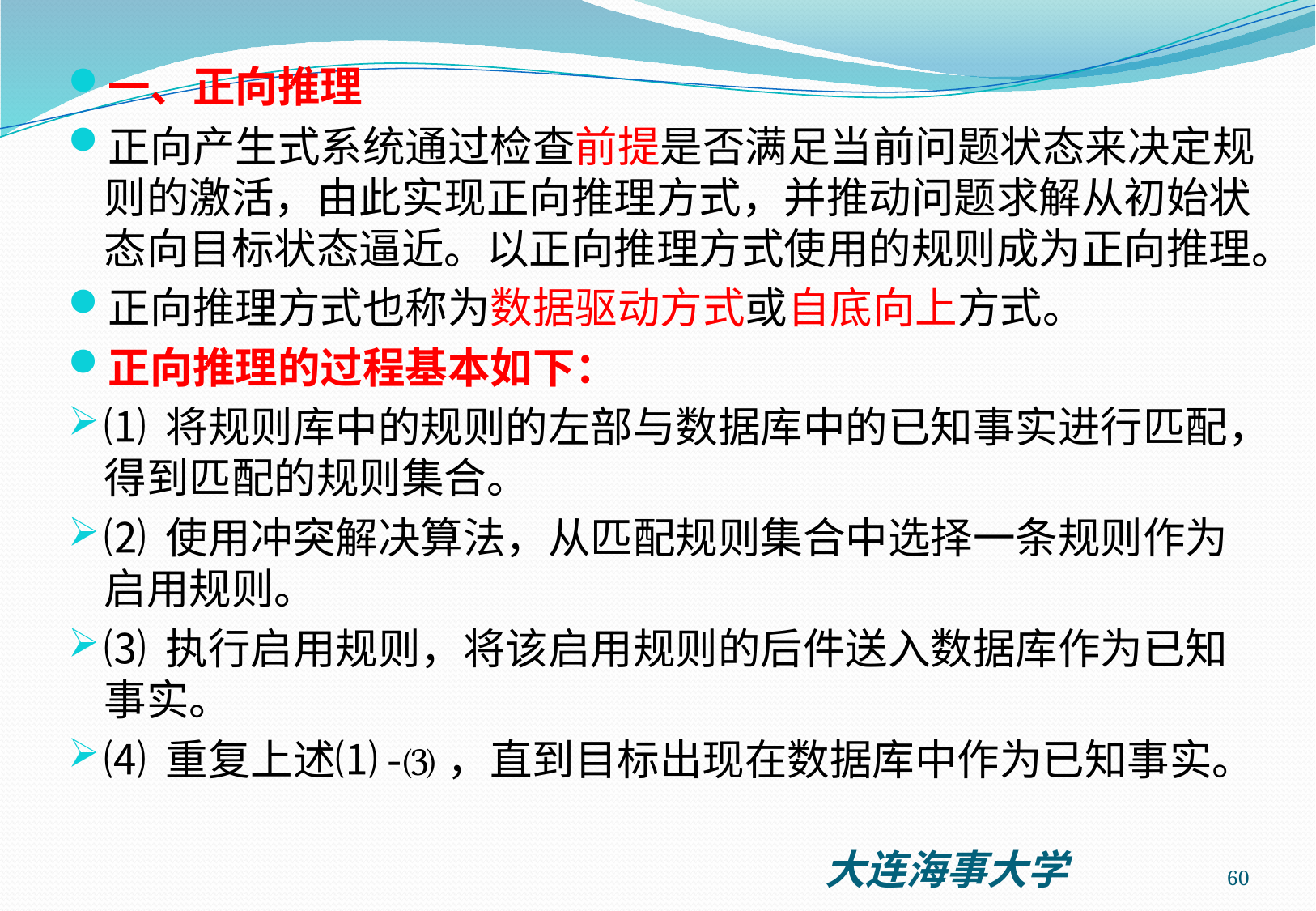

一、正向推理
正向产生式系统通过检查前提是否满足当前问题状态来决定规则的激活，由此实现正向推理方式，并推动问题求解从初始状态向目标状态逼近。以正向推理方式使用的规则成为正向推理。
正向推理方式也称为数据驱动方式或自底向上方式。
正向推理的过程基本如下：
⑴ 将规则库中的规则的左部与数据库中的已知事实进行匹配，得到匹配的规则集合。
⑵ 使用冲突解决算法，从匹配规则集合中选择一条规则作为启用规则。
⑶ 执行启用规则，将该启用规则的后件送入数据库作为已知事实。
⑷ 重复上述⑴-⑶，直到目标出现在数据库中作为已知事实。

60